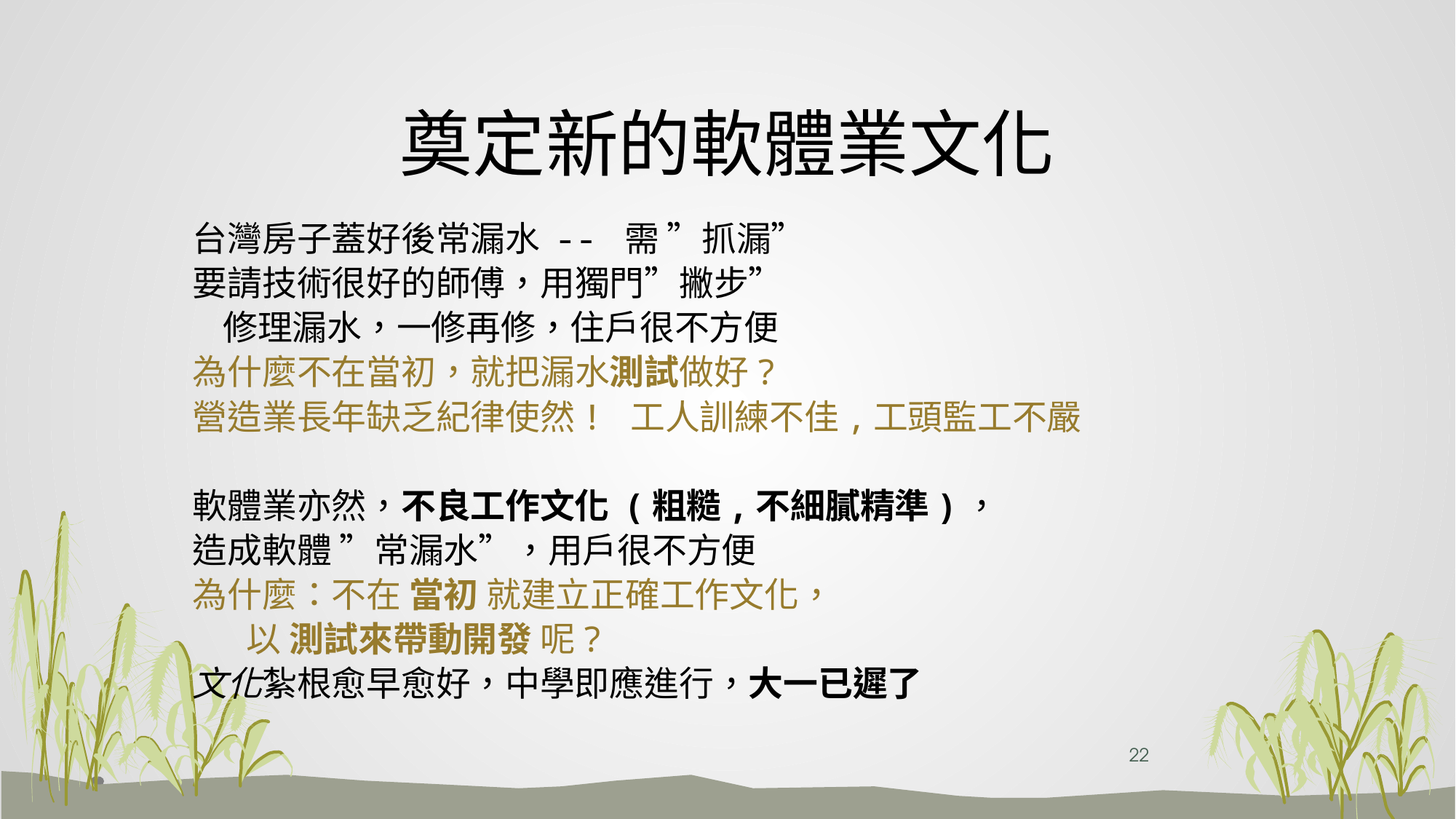

# 奠定新的軟體業文化
台灣房子蓋好後常漏水 -- 需 ”抓漏”
要請技術很好的師傅，用獨門”撇步”
   修理漏水，一修再修，住戶很不方便
為什麼不在當初，就把漏水測試做好?
營造業長年缺乏紀律使然! 工人訓練不佳,工頭監工不嚴

軟體業亦然，不良工作文化 (粗糙,不細膩精準)，
造成軟體 ”常漏水”，用戶很不方便
為什麼：不在 當初 就建立正確工作文化，
      以 測試來帶動開發 呢?
文化紮根愈早愈好，中學即應進行，大一已遲了

22